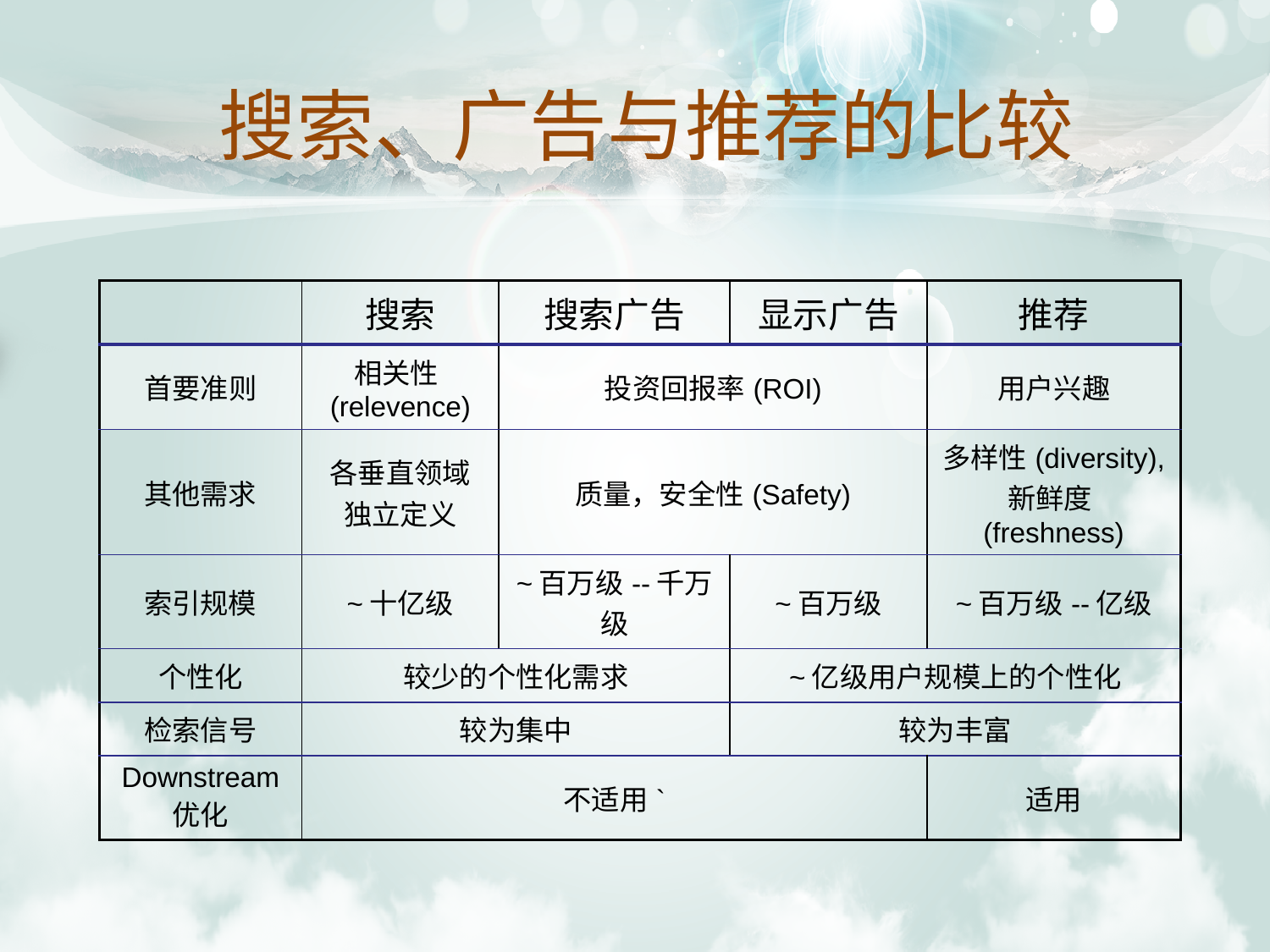

搜索、广告与推荐的比较
|  | 搜索 | 搜索广告 | 显示广告 | 推荐 |
| --- | --- | --- | --- | --- |
| 首要准则 | 相关性(relevence) | 投资回报率(ROI) |  | 用户兴趣 |
| 其他需求 | 各垂直领域 独立定义 | 质量，安全性(Safety) |  | 多样性(diversity), 新鲜度(freshness) |
| 索引规模 | ~十亿级 | ~百万级--千万级 | ~百万级 | ~百万级--亿级 |
| 个性化 | 较少的个性化需求 |  | ~亿级用户规模上的个性化 |  |
| 检索信号 | 较为集中 |  | 较为丰富 |  |
| Downstream 优化 | 不适用` |  |  | 适用 |